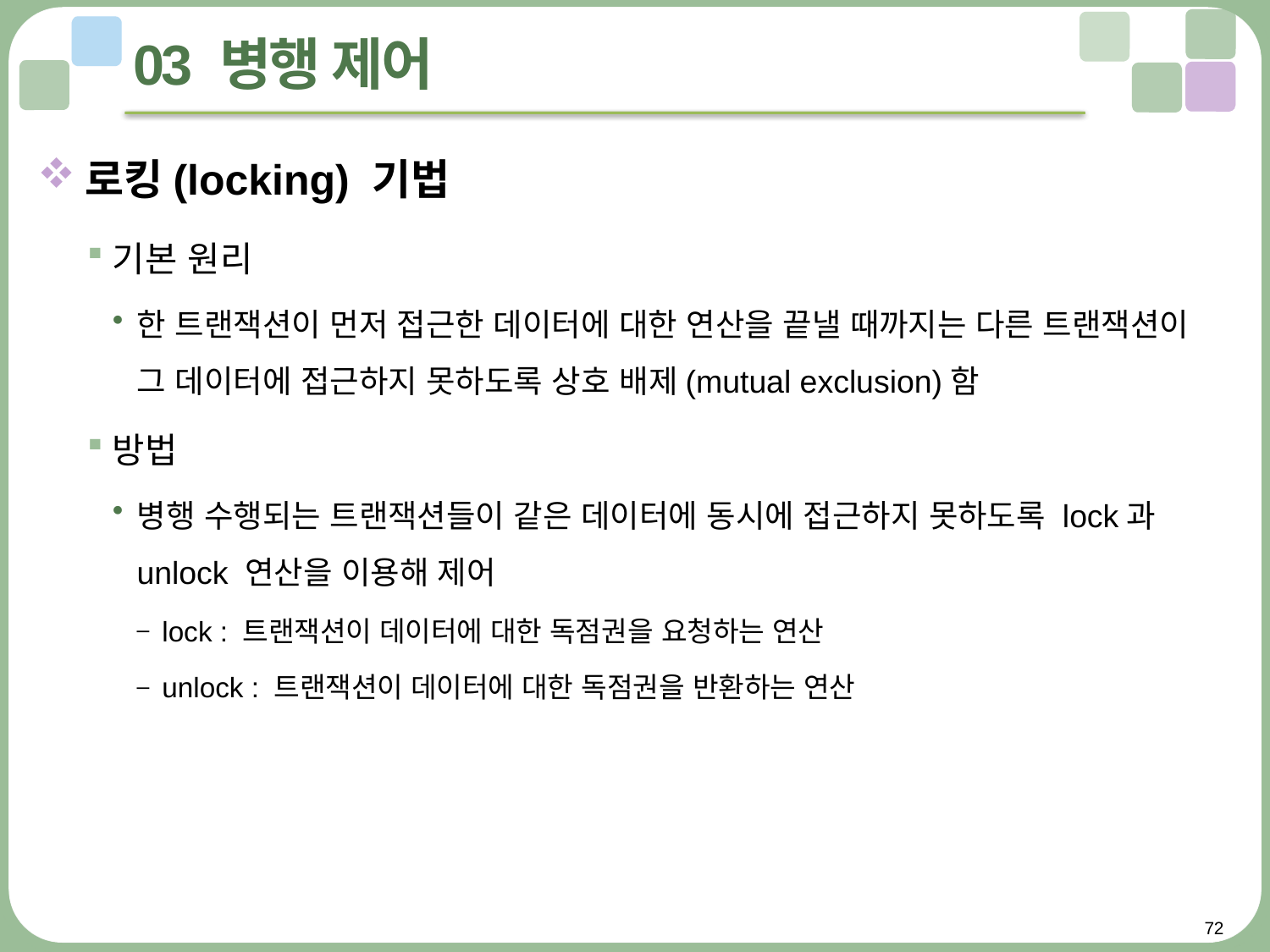

# 03 병행 제어
로킹(locking) 기법
기본 원리
한 트랜잭션이 먼저 접근한 데이터에 대한 연산을 끝낼 때까지는 다른 트랜잭션이 그 데이터에 접근하지 못하도록 상호 배제(mutual exclusion)함
방법
병행 수행되는 트랜잭션들이 같은 데이터에 동시에 접근하지 못하도록 lock과 unlock 연산을 이용해 제어
lock : 트랜잭션이 데이터에 대한 독점권을 요청하는 연산
unlock : 트랜잭션이 데이터에 대한 독점권을 반환하는 연산